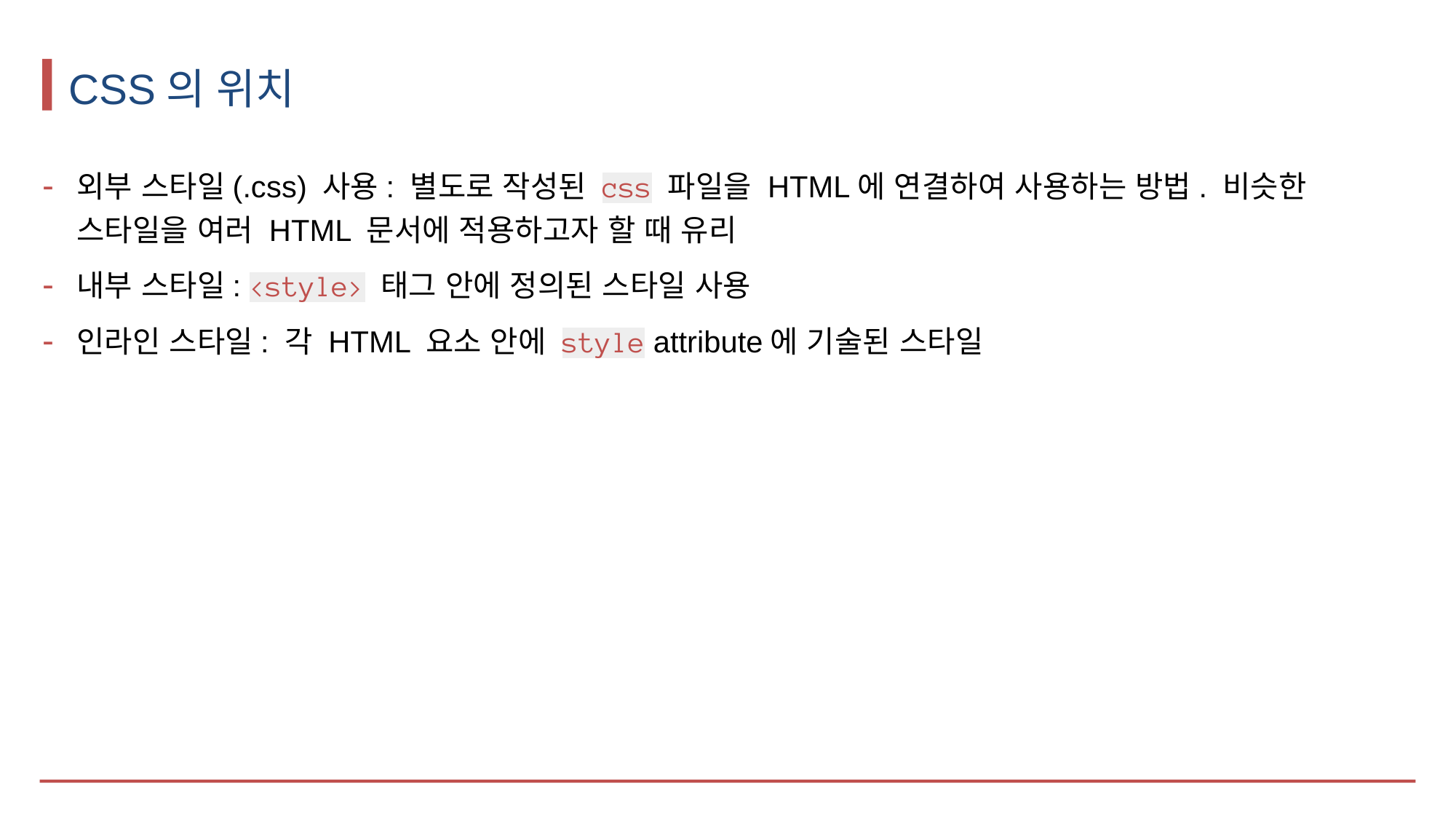

# CSS의 위치
외부 스타일(.css) 사용: 별도로 작성된 css 파일을 HTML에 연결하여 사용하는 방법. 비슷한 스타일을 여러 HTML 문서에 적용하고자 할 때 유리
내부 스타일: <style> 태그 안에 정의된 스타일 사용
인라인 스타일: 각 HTML 요소 안에 style attribute에 기술된 스타일